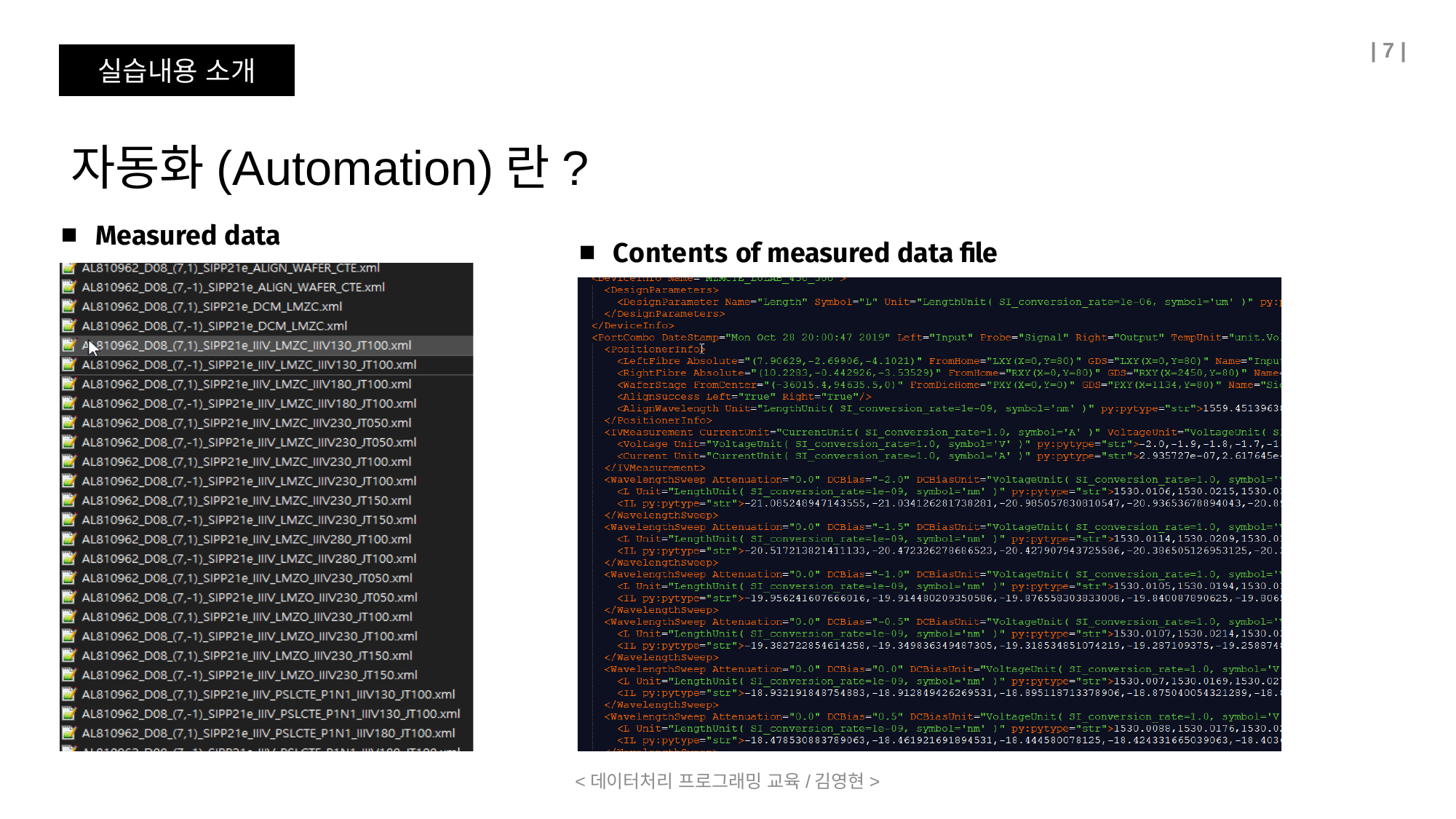

| 7 |
실습내용 소개

자동화(Automation)란?
Measured data
Contents of measured data file

<데이터처리 프로그래밍 교육/김영현>